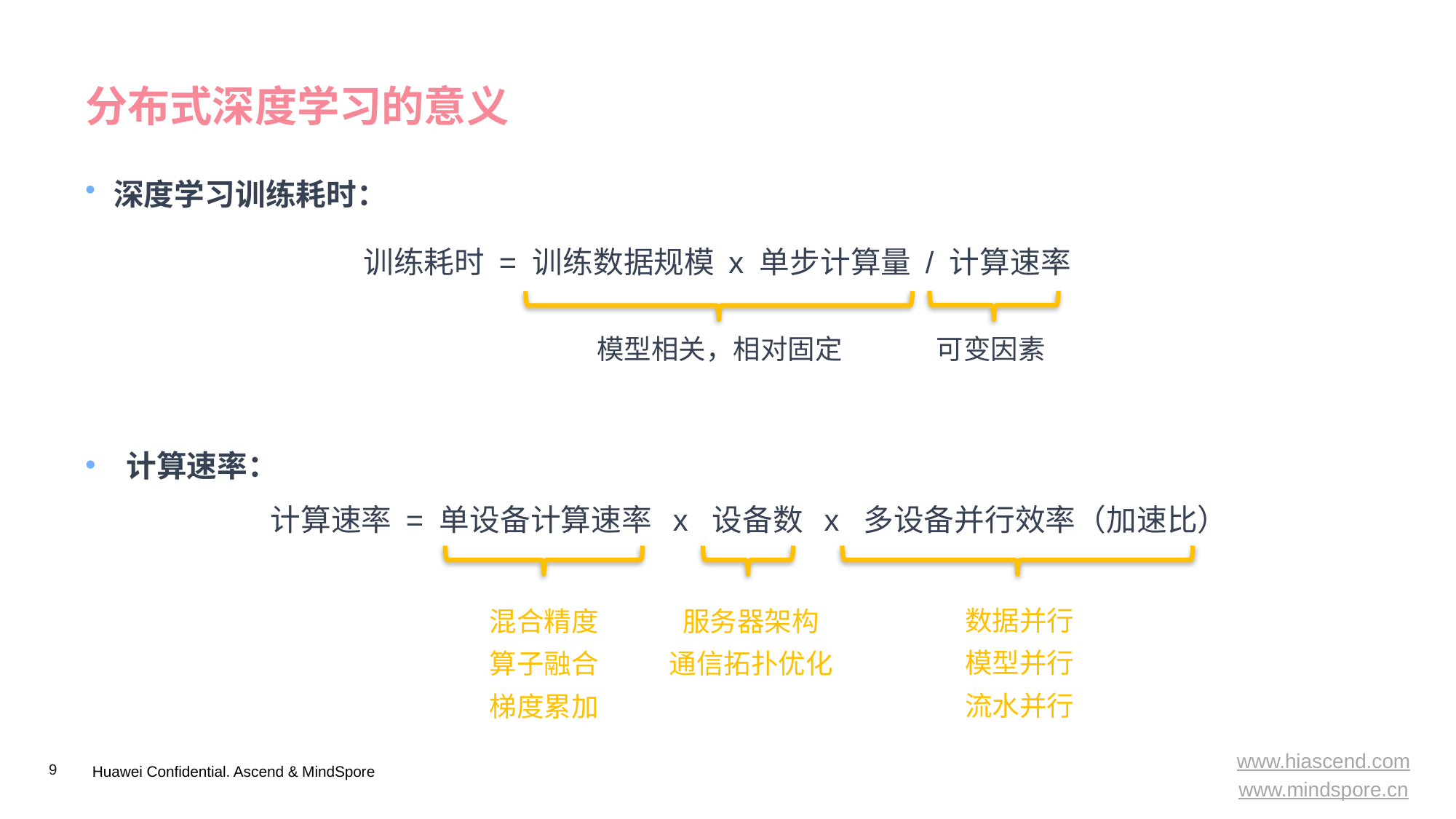

# 分布式深度学习的意义
深度学习训练耗时：

训练耗时 = 训练数据规模 x 单步计算量 / 计算速率

模型相关，相对固定
可变因素

计算速率：

计算速率 = 单设备计算速率  x  设备数  x  多设备并行效率（加速比）

数据并行
模型并行
流水并行
混合精度
算子融合
梯度累加
服务器架构
通信拓扑优化